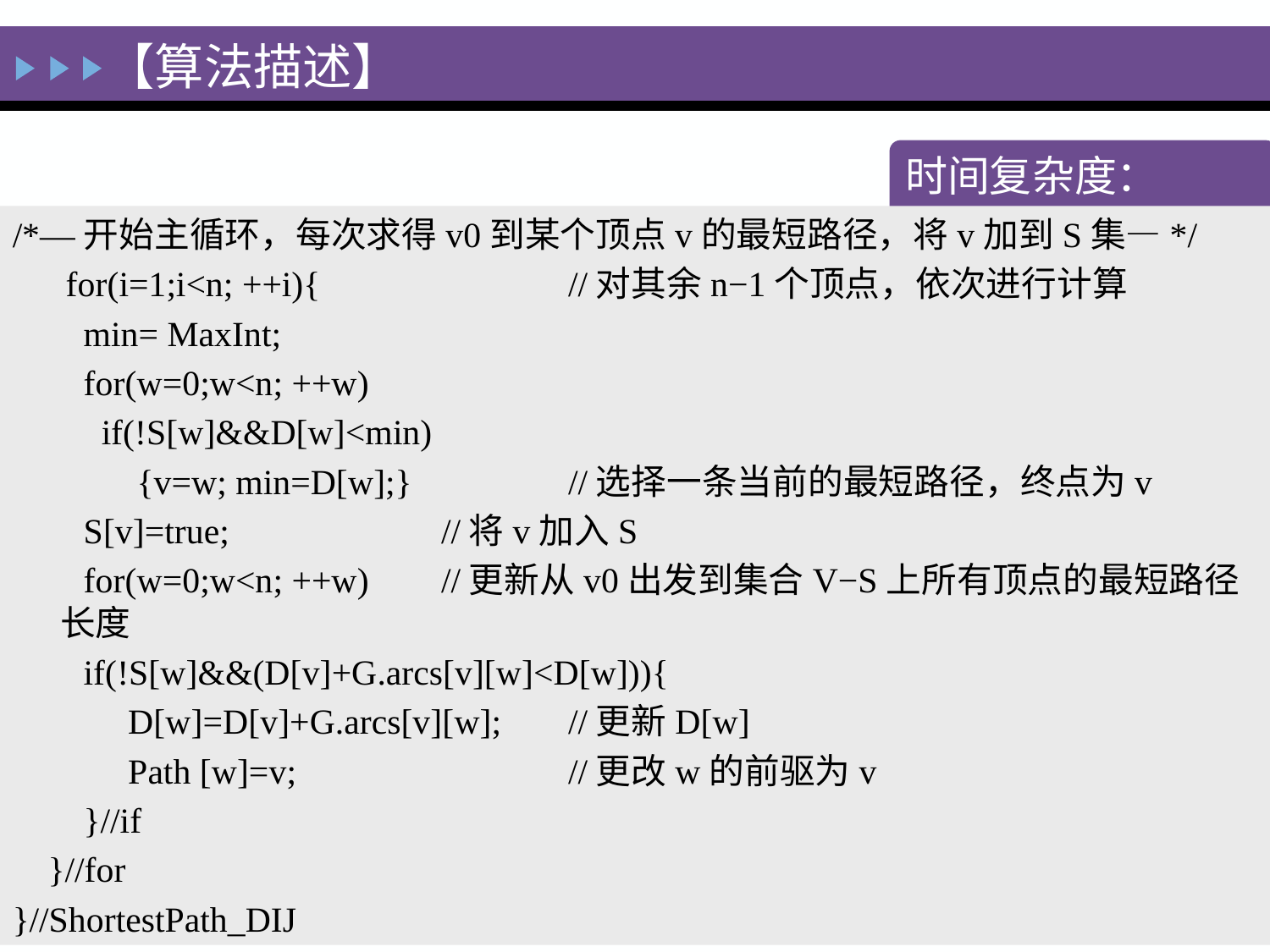

【算法描述】
时间复杂度：O(n2)
/*―开始主循环，每次求得v0到某个顶点v的最短路径，将v加到S集―*/
      for(i=1;i<n; ++i){               	//对其余n−1个顶点，依次进行计算
        min= MaxInt;
        for(w=0;w<n; ++w)
          if(!S[w]&&D[w]<min)
              {v=w; min=D[w];}         	//选择一条当前的最短路径，终点为v
        S[v]=true;                   	//将v加入S
        for(w=0;w<n; ++w) 	//更新从v0出发到集合V−S上所有顶点的最短路径长度
        if(!S[w]&&(D[v]+G.arcs[v][w]<D[w])){
             D[w]=D[v]+G.arcs[v][w];   	//更新D[w]
             Path [w]=v;              		//更改w的前驱为v
        }//if
    }//for
}//ShortestPath_DIJ